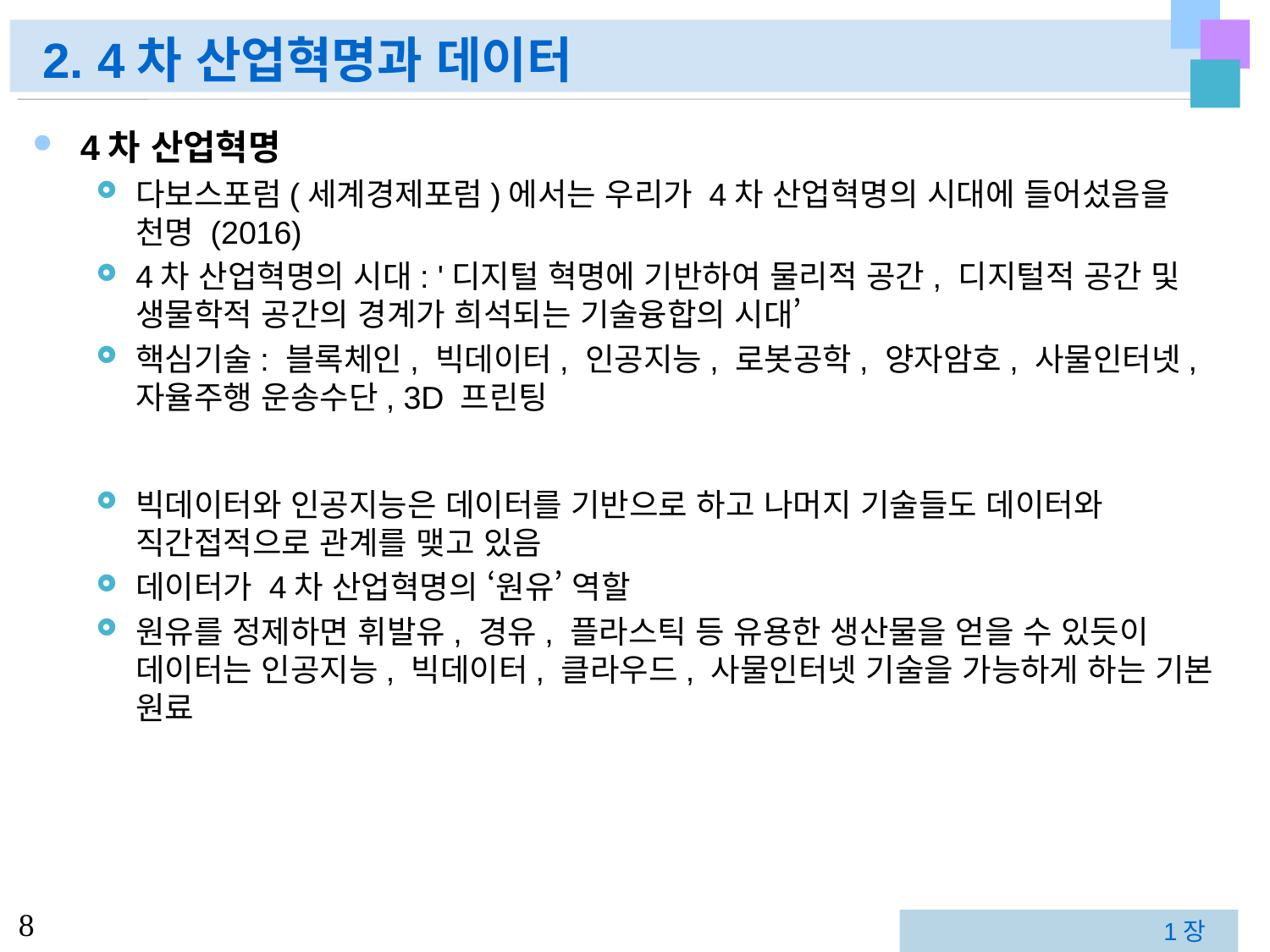

# 2. 4차 산업혁명과 데이터
4차 산업혁명
다보스포럼(세계경제포럼)에서는 우리가 4차 산업혁명의 시대에 들어섰음을 천명 (2016)
4차 산업혁명의 시대: '디지털 혁명에 기반하여 물리적 공간, 디지털적 공간 및 생물학적 공간의 경계가 희석되는 기술융합의 시대’
핵심기술: 블록체인, 빅데이터, 인공지능, 로봇공학, 양자암호, 사물인터넷, 자율주행 운송수단, 3D 프린팅

빅데이터와 인공지능은 데이터를 기반으로 하고 나머지 기술들도 데이터와 직간접적으로 관계를 맺고 있음
데이터가 4차 산업혁명의 ‘원유’ 역할
원유를 정제하면 휘발유, 경유, 플라스틱 등 유용한 생산물을 얻을 수 있듯이 데이터는 인공지능, 빅데이터, 클라우드, 사물인터넷 기술을 가능하게 하는 기본 원료

1장